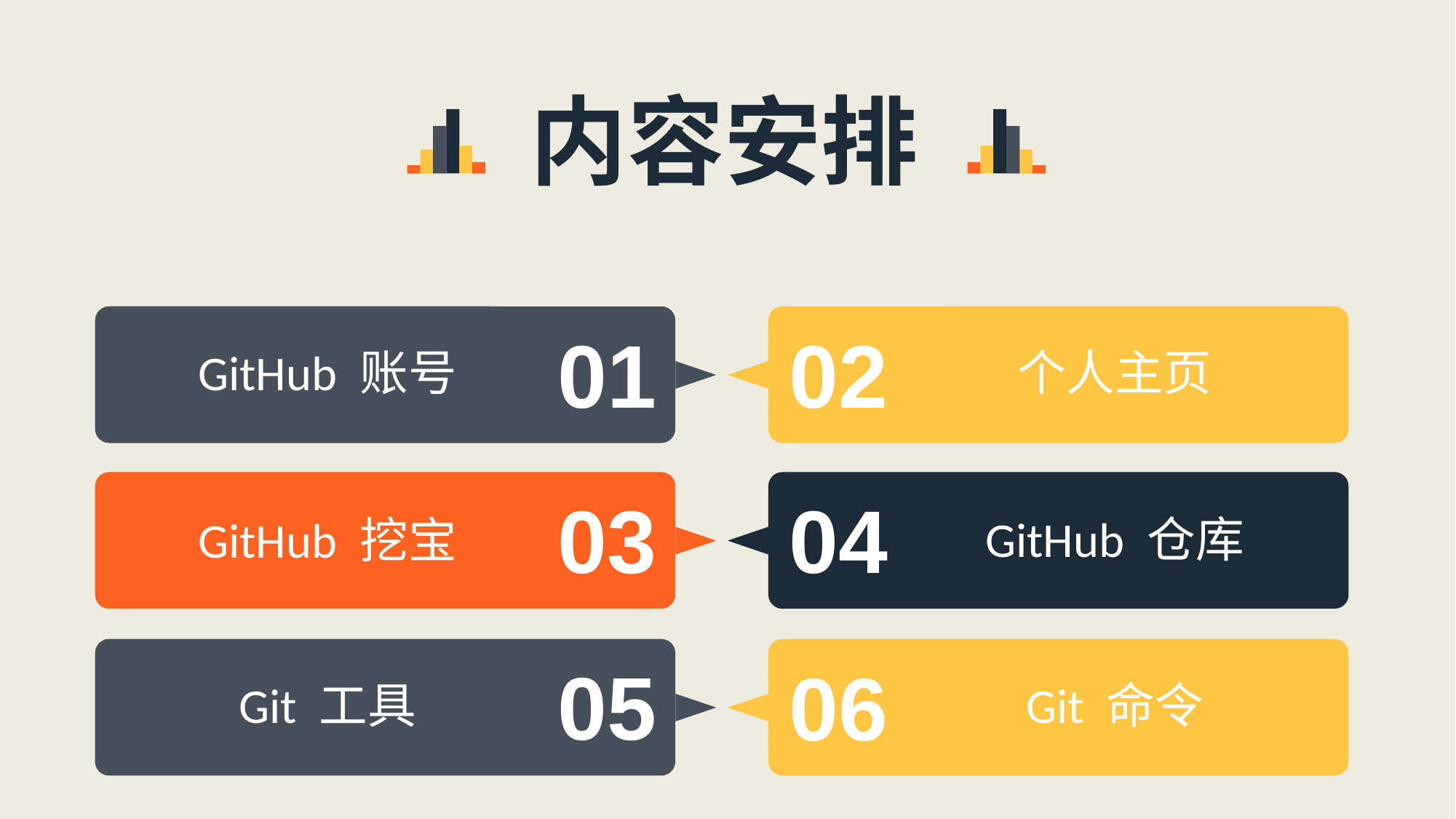

内容安排

01
02
GitHub 账号
个人主页

03
04
GitHub 仓库
GitHub 挖宝

05
06
Git 工具
Git 命令